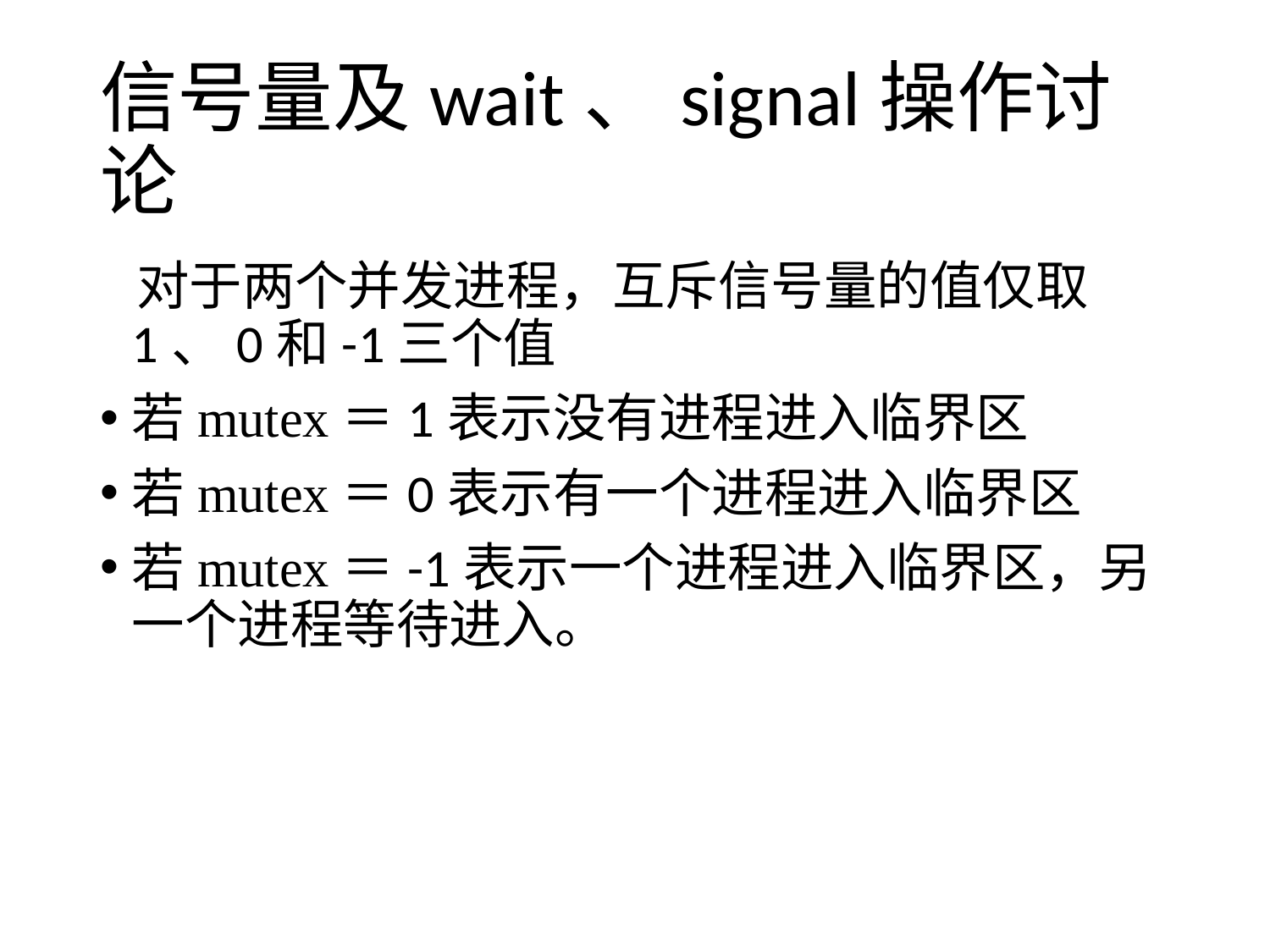

# 信号量及wait、signal操作讨论
  对于两个并发进程，互斥信号量的值仅取1、0和-1三个值
若mutex＝1表示没有进程进入临界区
若mutex＝0表示有一个进程进入临界区
若mutex＝-1表示一个进程进入临界区，另一个进程等待进入。